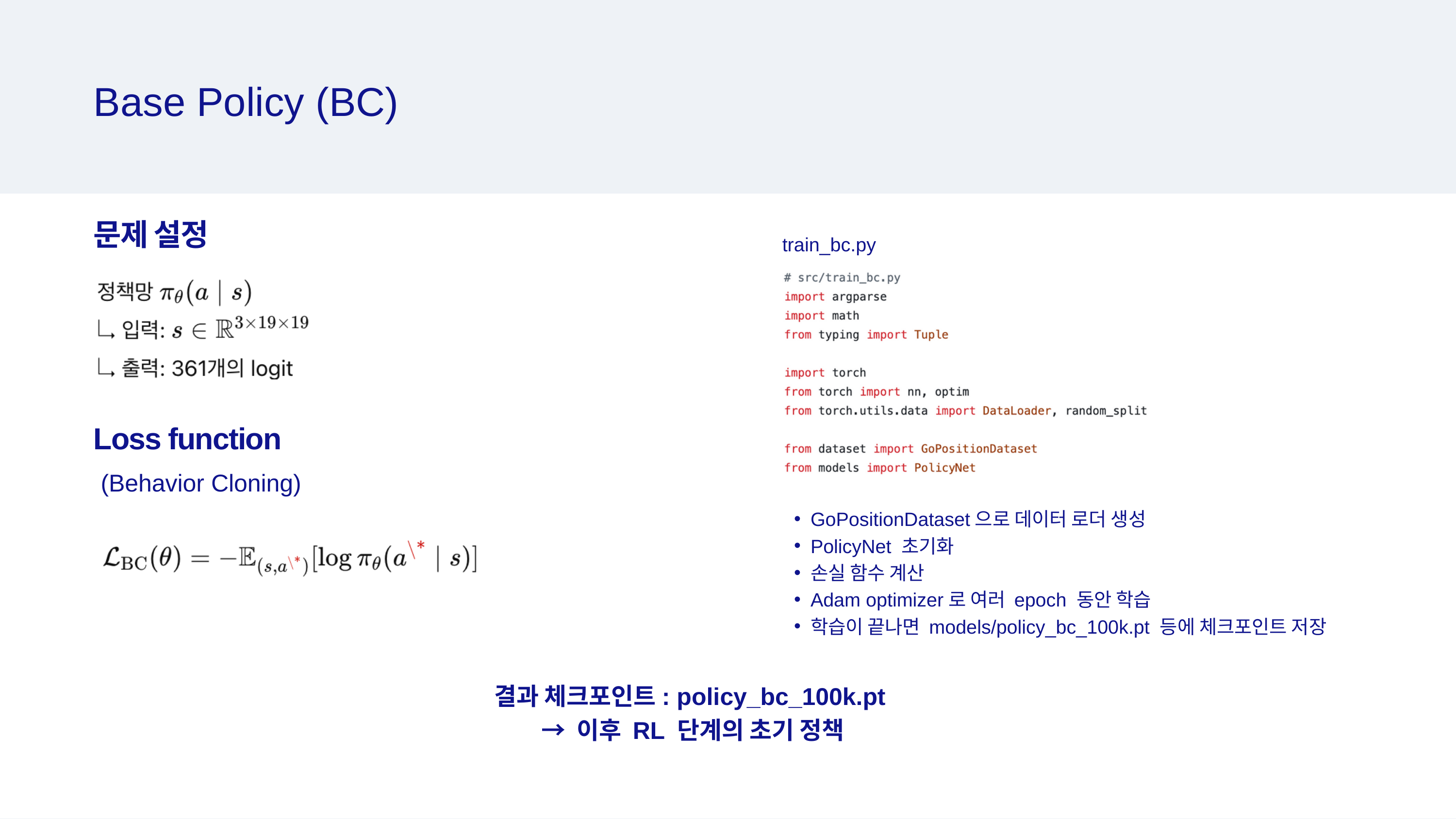

Base Policy (BC)

문제 설정
train_bc.py

Loss function
(Behavior Cloning)
GoPositionDataset으로 데이터 로더 생성
PolicyNet 초기화
손실 함수 계산
Adam optimizer로 여러 epoch 동안 학습
학습이 끝나면 models/policy_bc_100k.pt 등에 체크포인트 저장

결과 체크포인트: policy_bc_100k.pt
 → 이후 RL 단계의 초기 정책